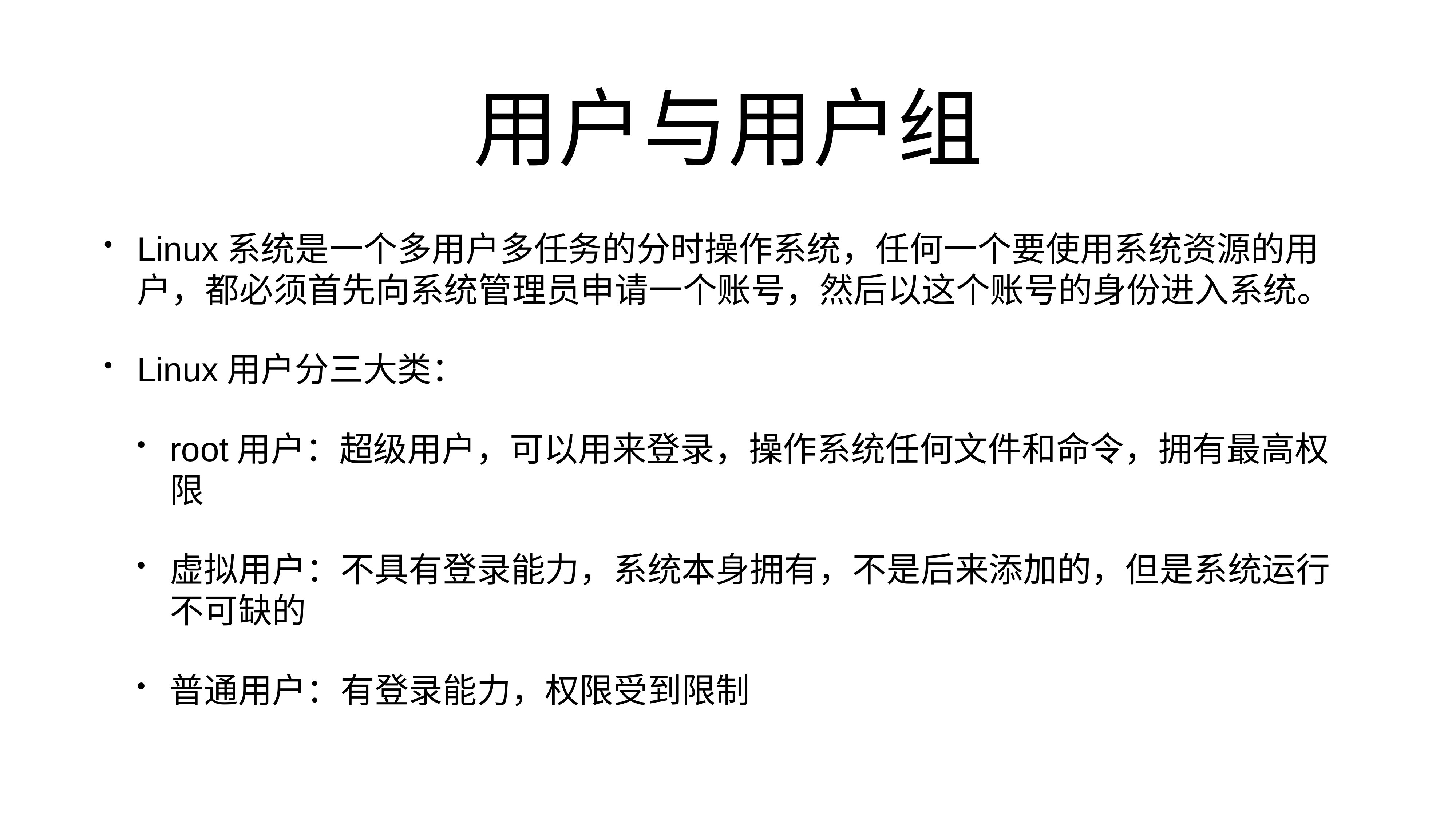

# 用户与用户组
Linux系统是一个多用户多任务的分时操作系统，任何一个要使用系统资源的用户，都必须首先向系统管理员申请一个账号，然后以这个账号的身份进入系统。
Linux用户分三大类：
root用户：超级用户，可以用来登录，操作系统任何文件和命令，拥有最高权限
虚拟用户：不具有登录能力，系统本身拥有，不是后来添加的，但是系统运行不可缺的
普通用户：有登录能力，权限受到限制